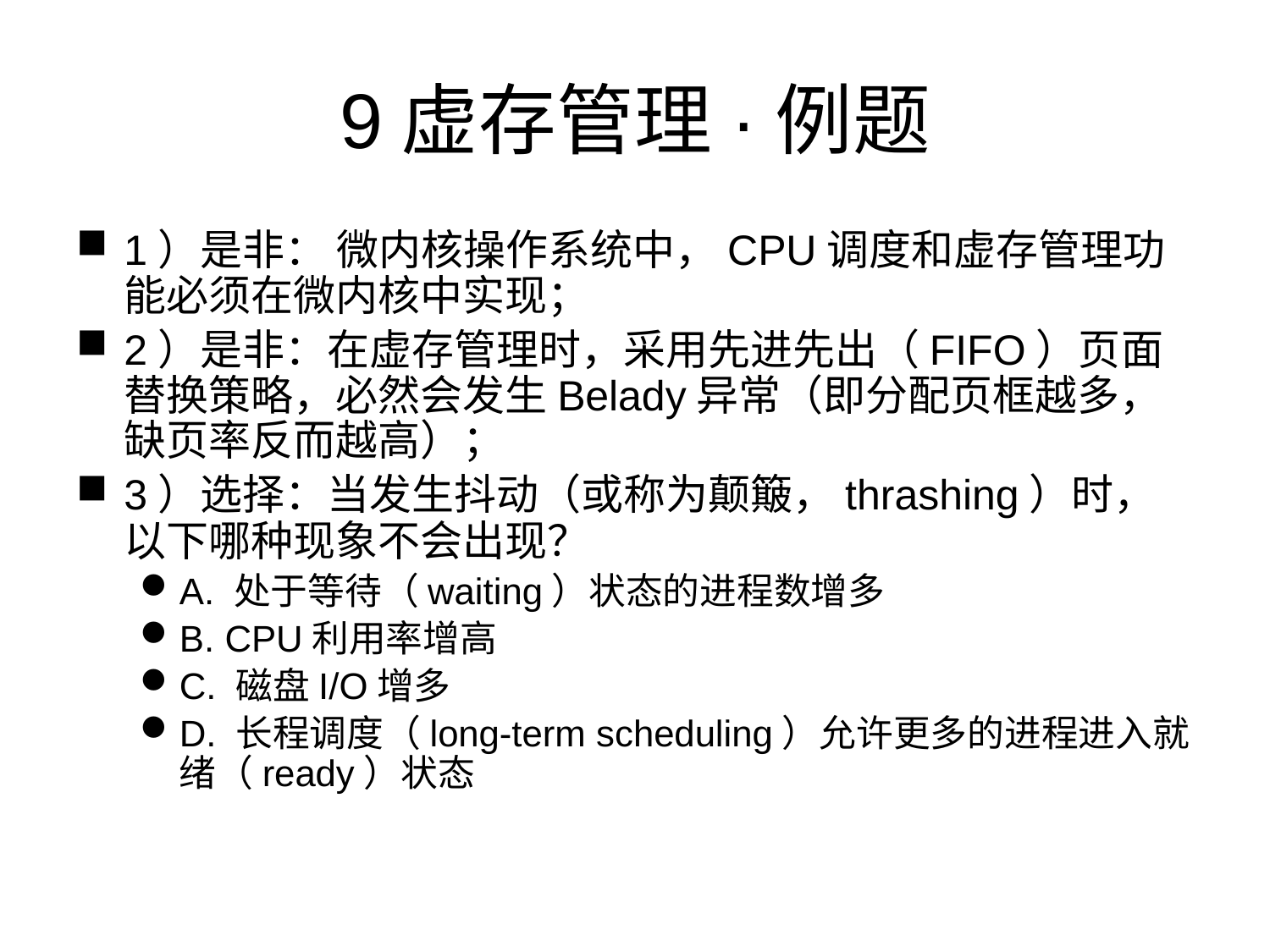

# 9虚存管理·例题
1）是非： 微内核操作系统中，CPU调度和虚存管理功能必须在微内核中实现；
2）是非：在虚存管理时，采用先进先出（FIFO）页面替换策略，必然会发生Belady异常（即分配页框越多，缺页率反而越高）；
3）选择：当发生抖动（或称为颠簸，thrashing）时，以下哪种现象不会出现？
A. 处于等待（waiting）状态的进程数增多
B. CPU利用率增高
C. 磁盘I/O增多
D. 长程调度（long-term scheduling）允许更多的进程进入就绪（ready）状态